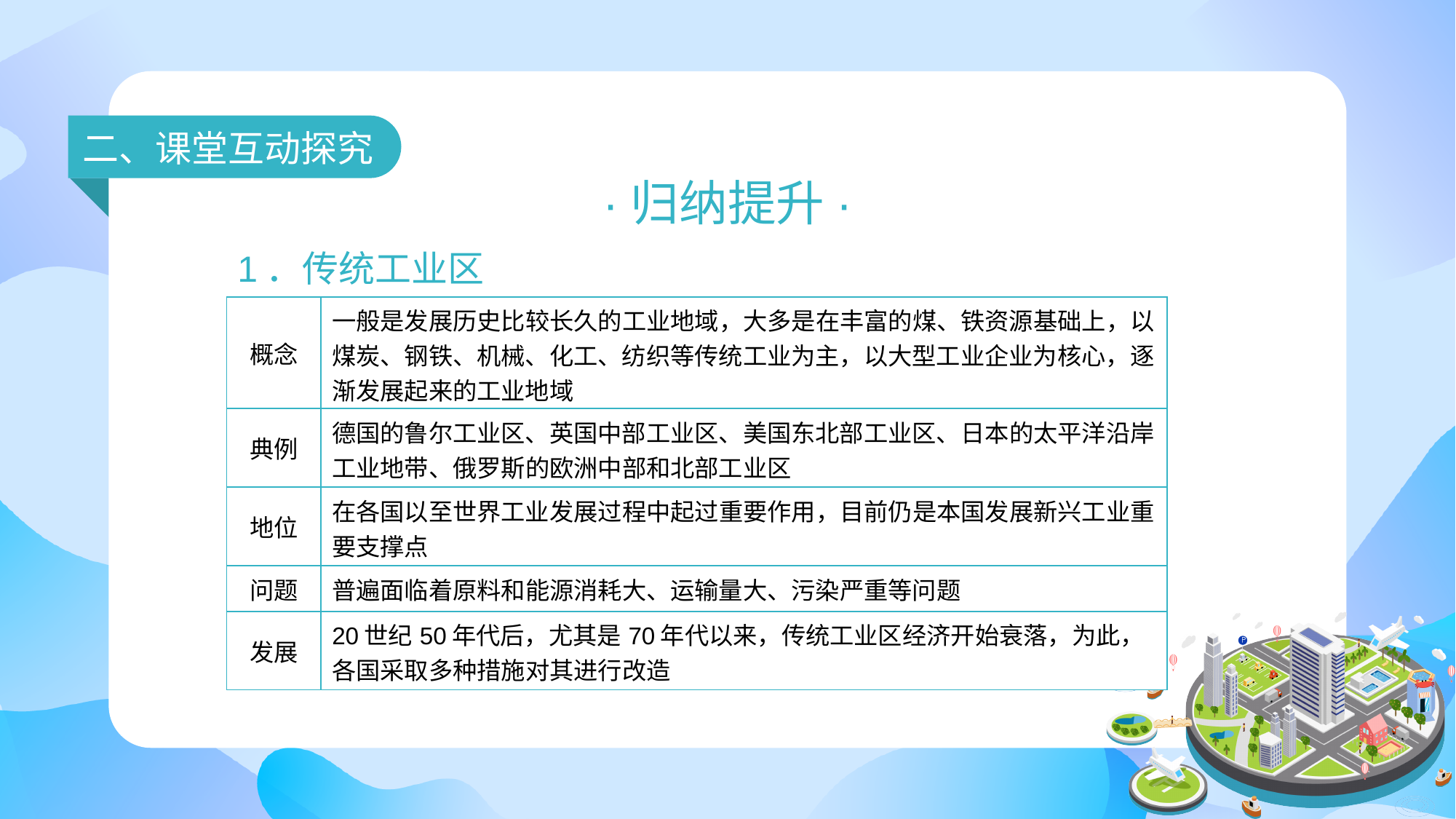

二、课堂互动探究
·归纳提升·
1．传统工业区
| 概念 | 一般是发展历史比较长久的工业地域，大多是在丰富的煤、铁资源基础上，以煤炭、钢铁、机械、化工、纺织等传统工业为主，以大型工业企业为核心，逐渐发展起来的工业地域 |
| --- | --- |
| 典例 | 德国的鲁尔工业区、英国中部工业区、美国东北部工业区、日本的太平洋沿岸工业地带、俄罗斯的欧洲中部和北部工业区 |
| 地位 | 在各国以至世界工业发展过程中起过重要作用，目前仍是本国发展新兴工业重要支撑点 |
| 问题 | 普遍面临着原料和能源消耗大、运输量大、污染严重等问题 |
| 发展 | 20世纪50年代后，尤其是70年代以来，传统工业区经济开始衰落，为此，各国采取多种措施对其进行改造 |